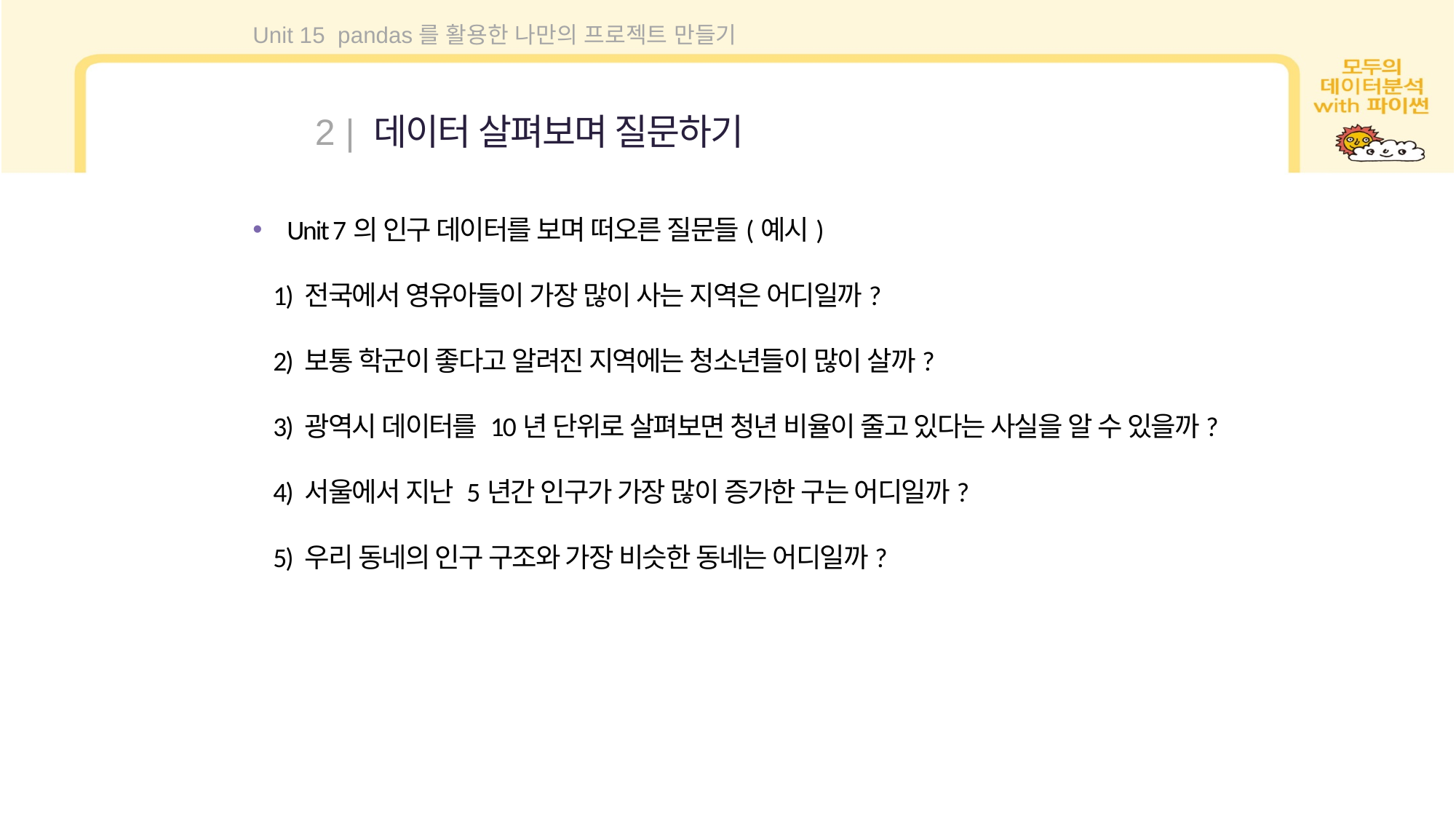

Unit 15  pandas를 활용한 나만의 프로젝트 만들기
2 | 데이터 살펴보며 질문하기
Unit 7의 인구 데이터를 보며 떠오른 질문들(예시)
    1) 전국에서 영유아들이 가장 많이 사는 지역은 어디일까?
    2) 보통 학군이 좋다고 알려진 지역에는 청소년들이 많이 살까?
    3) 광역시 데이터를 10년 단위로 살펴보면 청년 비율이 줄고 있다는 사실을 알 수 있을까?
    4) 서울에서 지난 5년간 인구가 가장 많이 증가한 구는 어디일까?
    5) 우리 동네의 인구 구조와 가장 비슷한 동네는 어디일까?